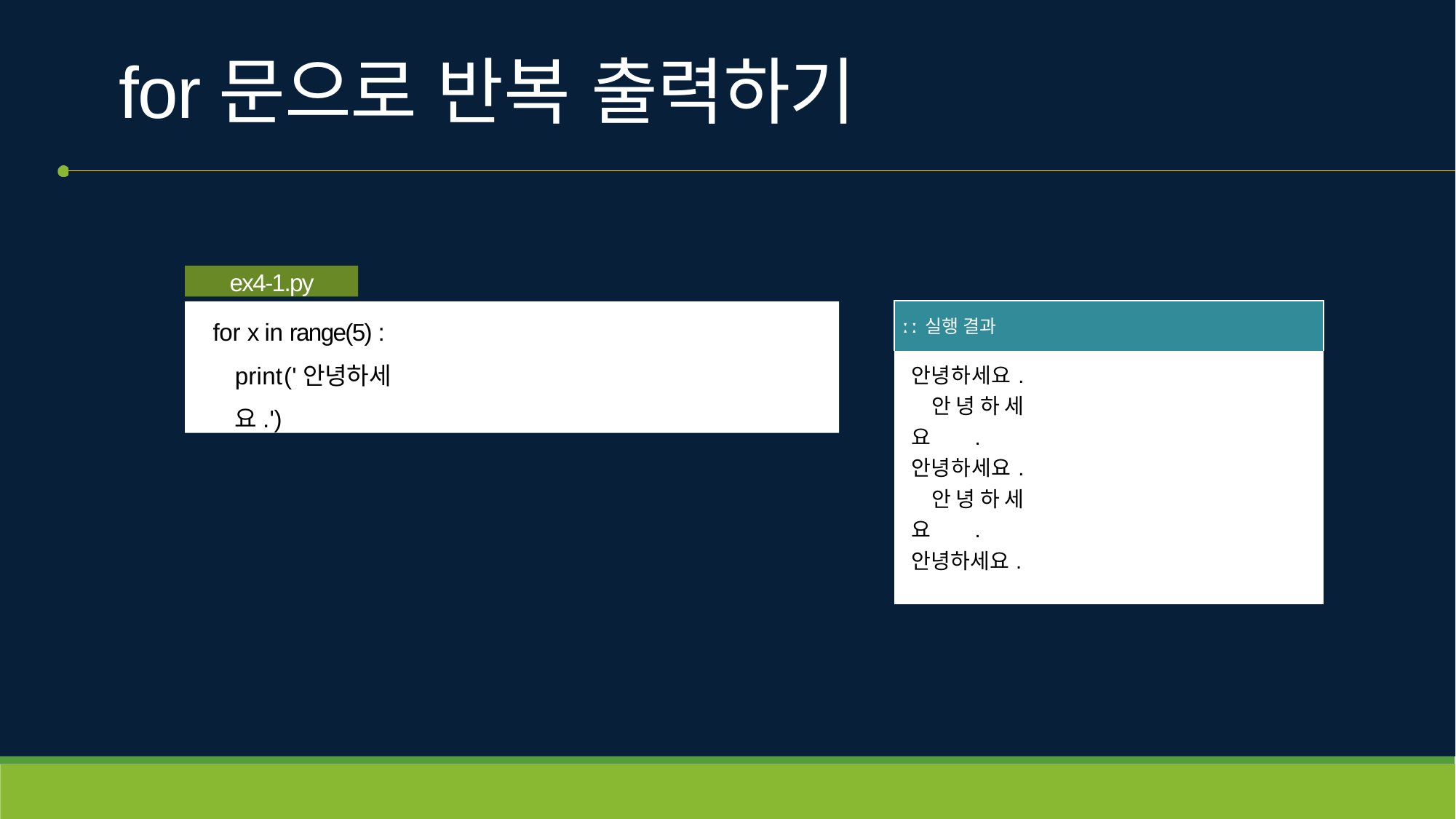

# for문으로 반복 출력하기

ex4-1.py
| ː ː 실행 결과 |
| --- |
| 안녕하세요. 안녕하세요. 안녕하세요. 안녕하세요. 안녕하세요. |
for x in range(5) :  print('안녕하세요.')